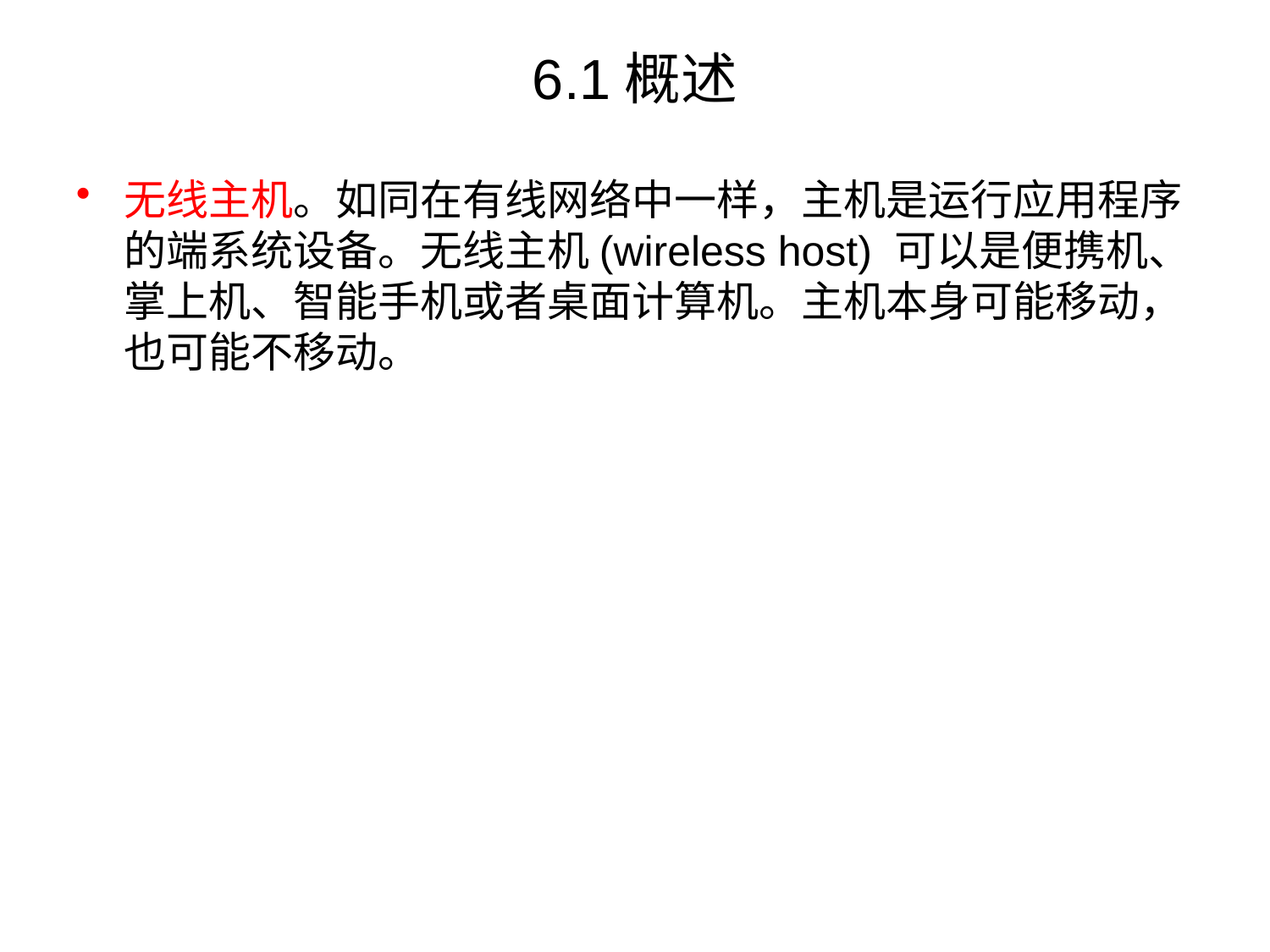

# 6.1概述
无线主机。如同在有线网络中一样，主机是运行应用程序的端系统设备。无线主机(wireless host) 可以是便携机、掌上机、智能手机或者桌面计算机。主机本身可能移动，也可能不移动。